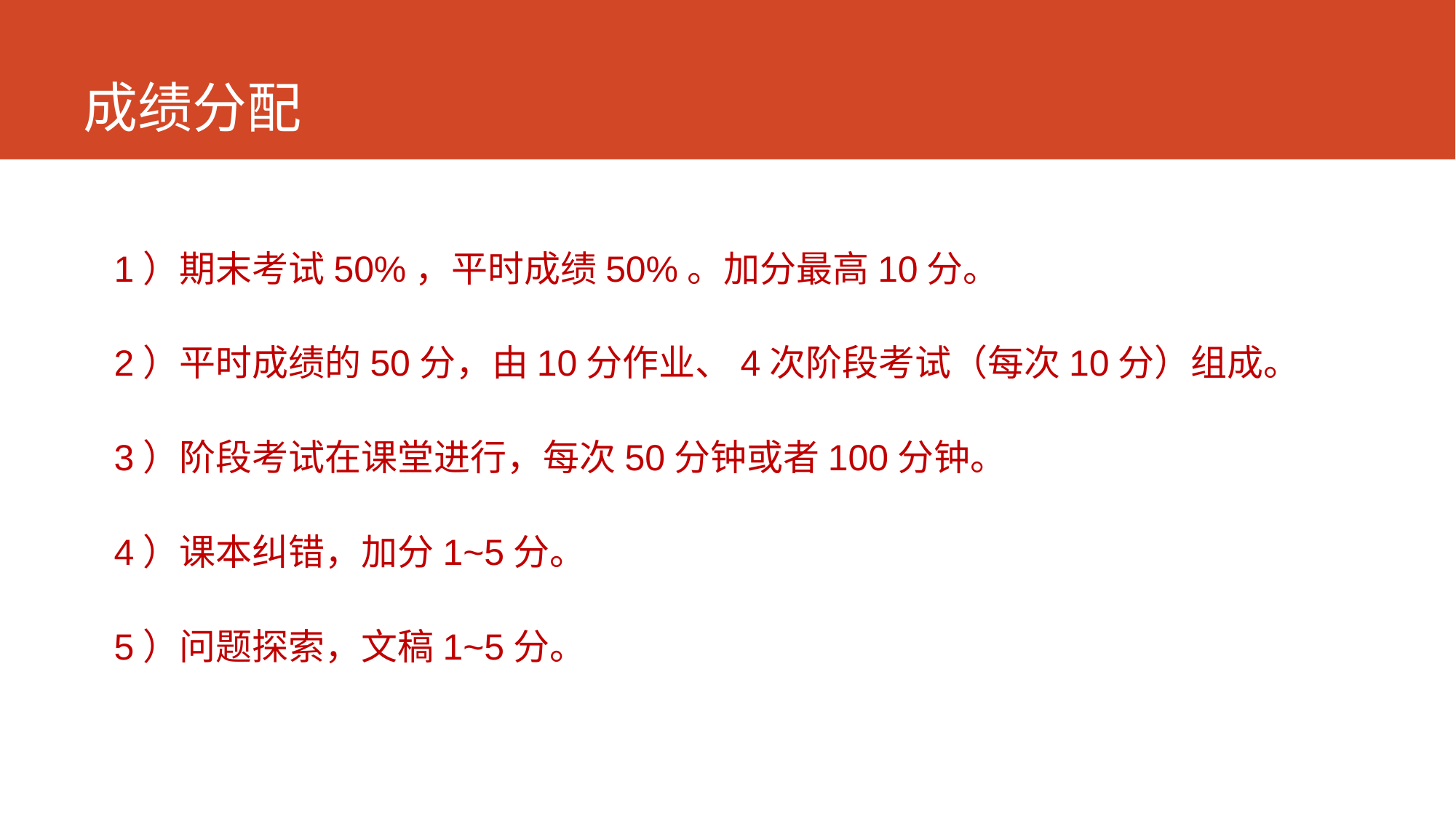

# 成绩分配
1）期末考试50%，平时成绩50%。加分最高10分。
2）平时成绩的50分，由10分作业、4次阶段考试（每次10分）组成。
3）阶段考试在课堂进行，每次50分钟或者100分钟。
4）课本纠错，加分1~5分。
5）问题探索，文稿1~5分。